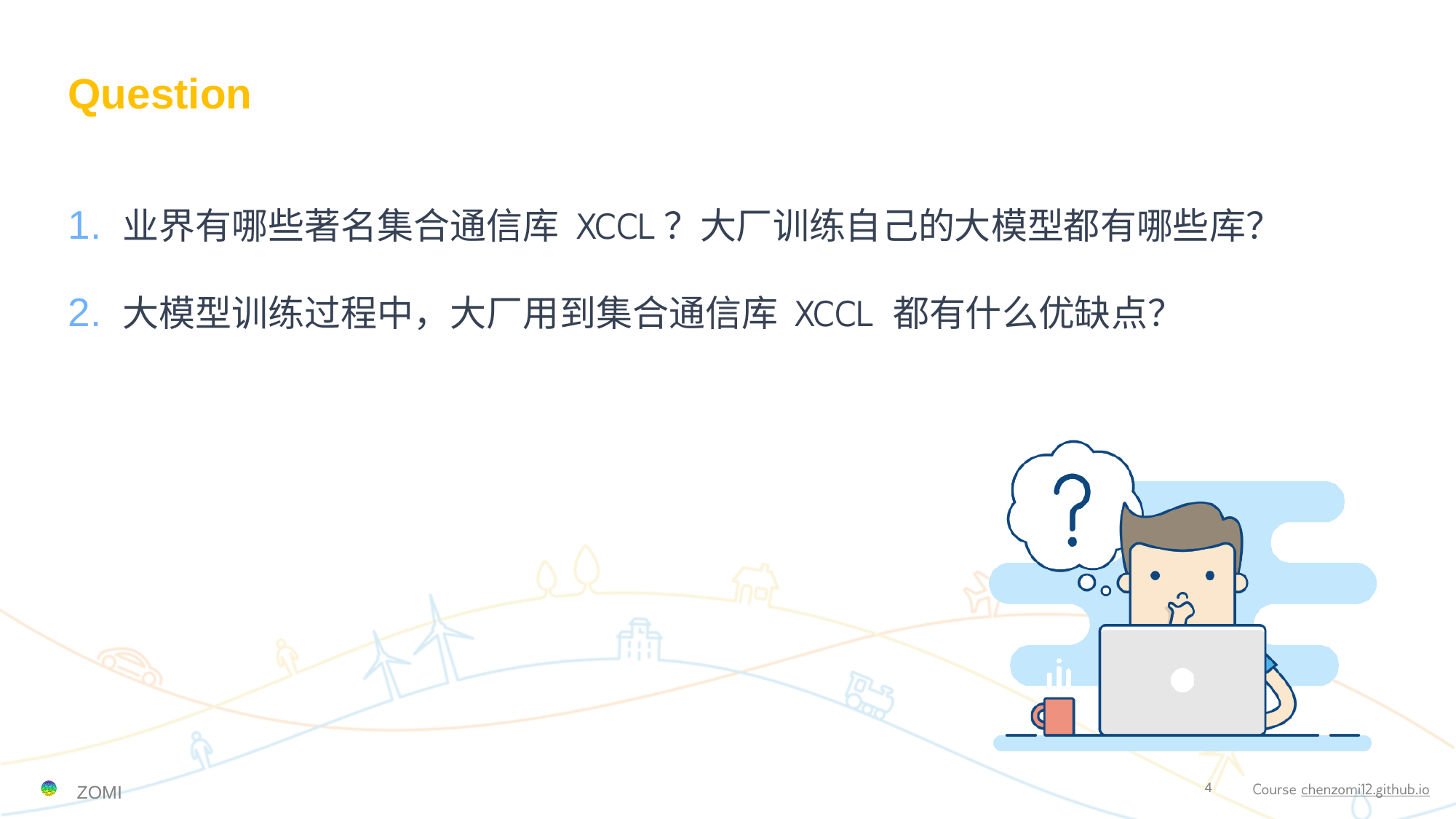

# Question
业界有哪些著名集合通信库 XCCL？大厂训练自己的大模型都有哪些库？
大模型训练过程中，大厂用到集合通信库 XCCL 都有什么优缺点？